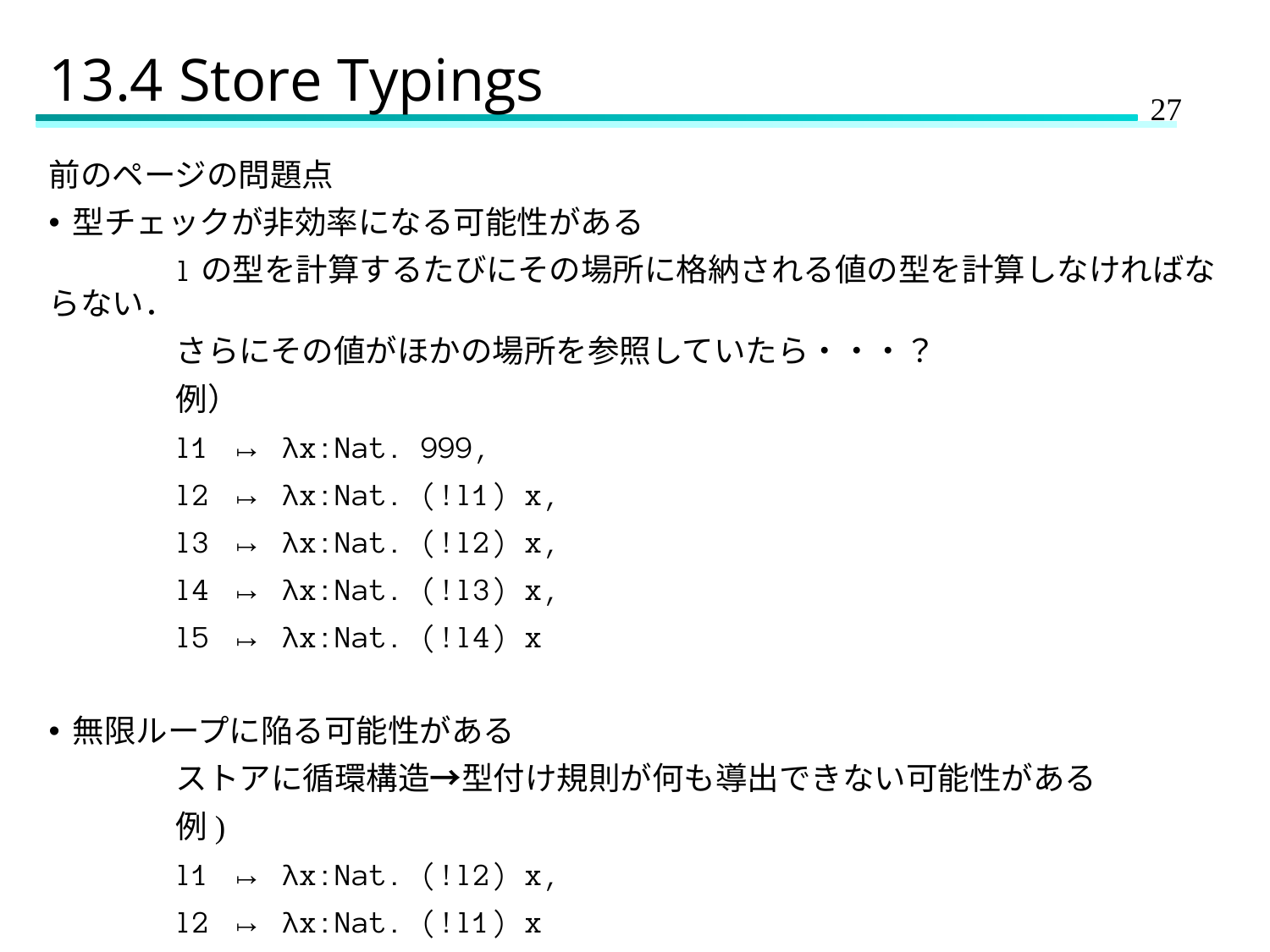

# 13.4 Store Typings
前のページの問題点
型チェックが非効率になる可能性がある
	lの型を計算するたびにその場所に格納される値の型を計算しなければならない．
	さらにその値がほかの場所を参照していたら・・・？
	例）
	l1 ↦ λx:Nat. 999,
	l2 ↦ λx:Nat. (!l1) x,
	l3 ↦ λx:Nat. (!l2) x,
	l4 ↦ λx:Nat. (!l3) x,
	l5 ↦ λx:Nat. (!l4) x

無限ループに陥る可能性がある
	ストアに循環構造→型付け規則が何も導出できない可能性がある
	例)
	l1 ↦ λx:Nat. (!l2) x,
	l2 ↦ λx:Nat. (!l1) x